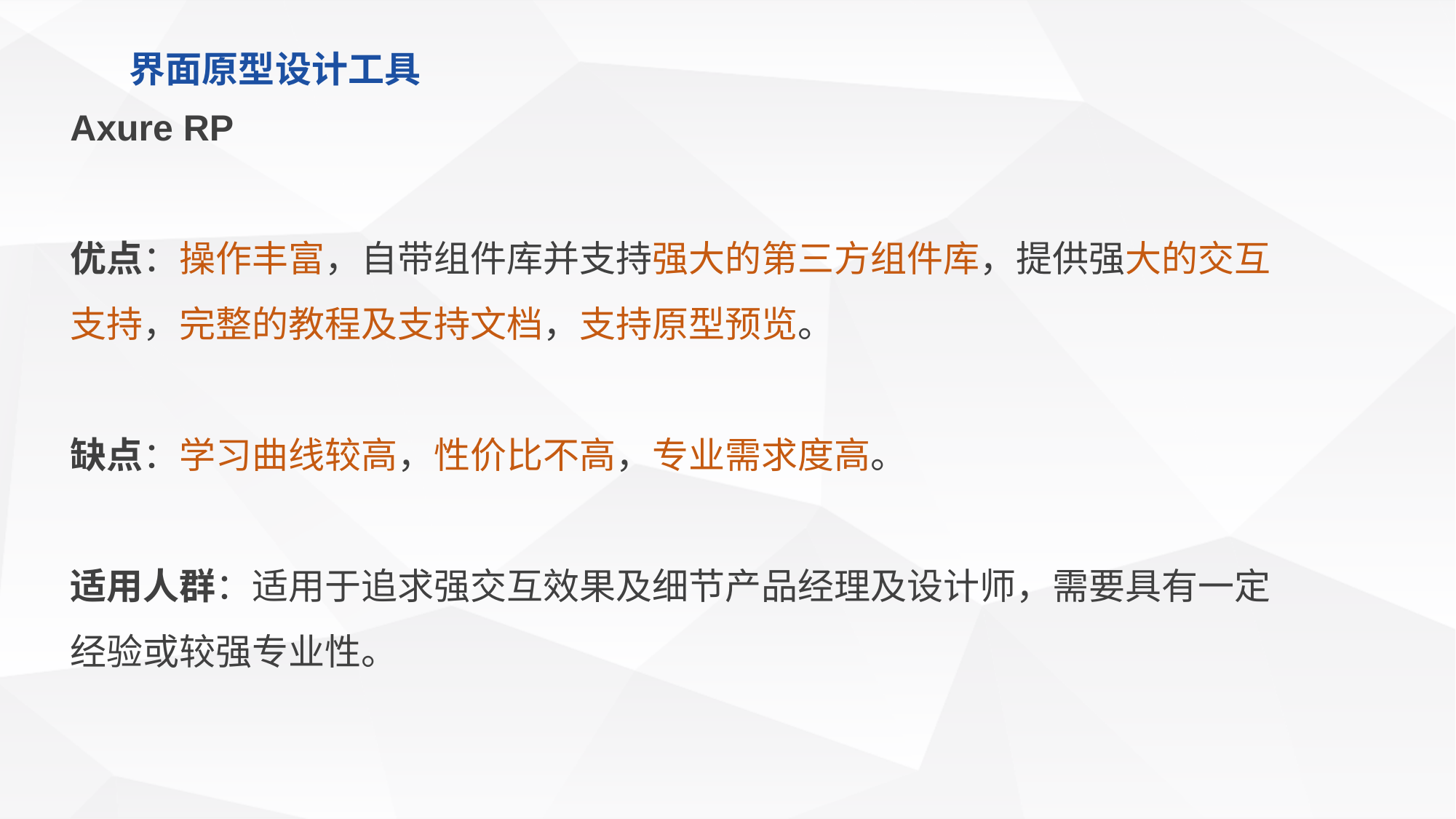

界面原型设计工具
Axure RP

优点：操作丰富，自带组件库并支持强大的第三方组件库，提供强大的交互支持，完整的教程及支持文档，支持原型预览。

缺点：学习曲线较高，性价比不高，专业需求度高。

适用人群：适用于追求强交互效果及细节产品经理及设计师，需要具有一定经验或较强专业性。